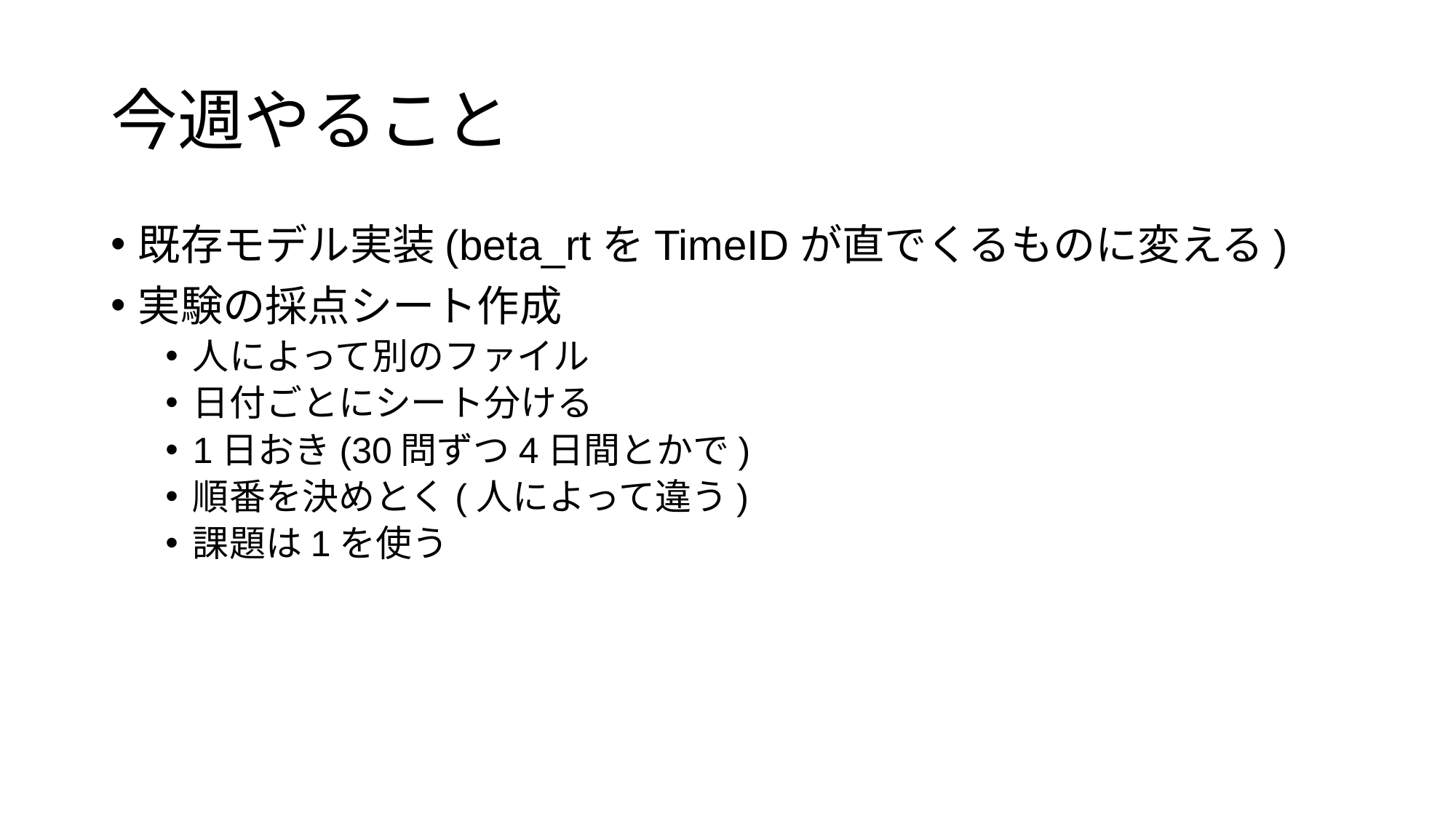

# 今週やること
既存モデル実装(beta_rtをTimeIDが直でくるものに変える)
実験の採点シート作成
人によって別のファイル
日付ごとにシート分ける
1日おき(30問ずつ4日間とかで)
順番を決めとく(人によって違う)
課題は1を使う